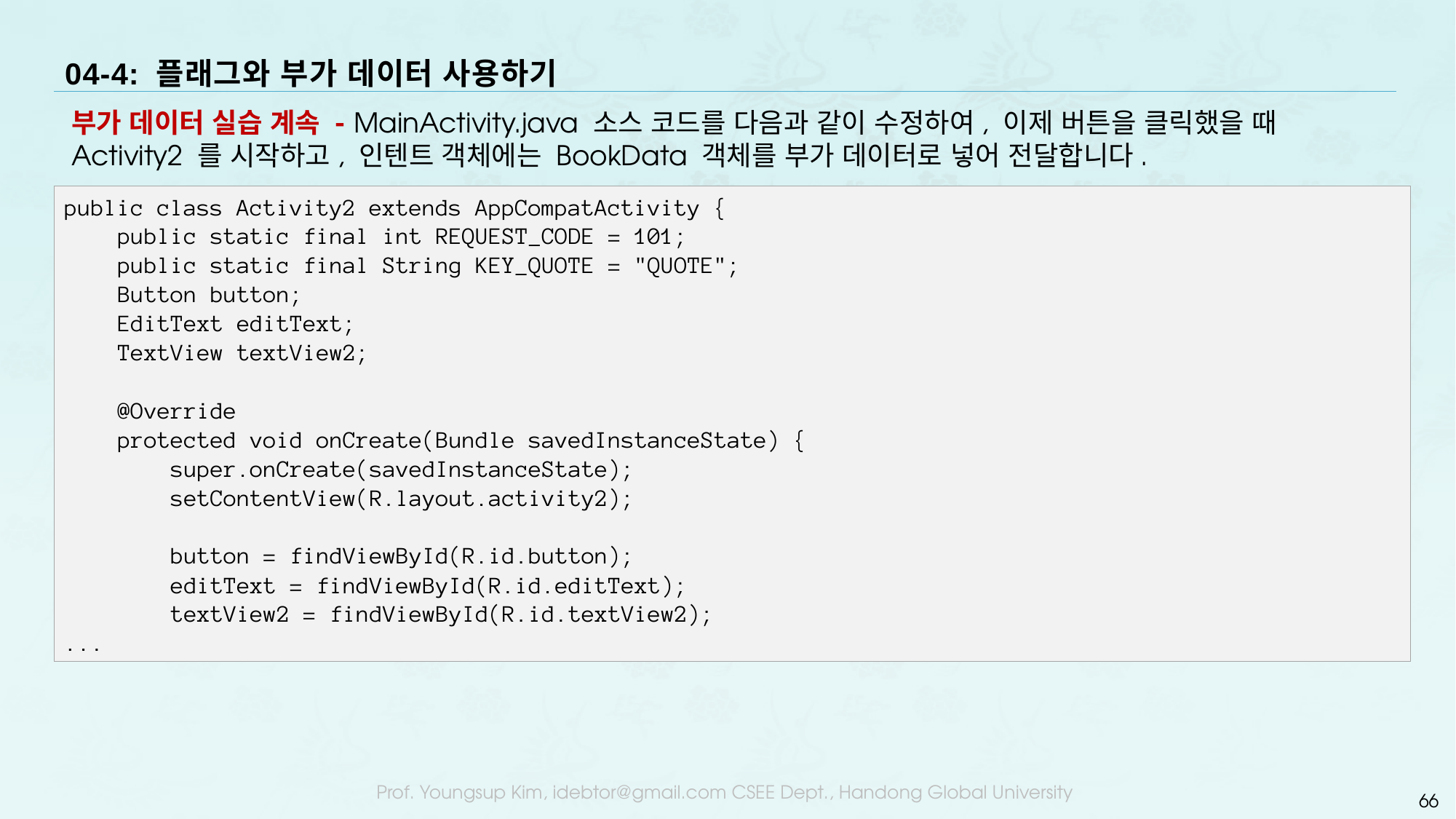

# 04-4: 플래그와 부가 데이터 사용하기
부가 데이터 실습 계속 - MainActivity.java 소스 코드를 다음과 같이 수정하여, 이제 버튼을 클릭했을 때 Activity2 를 시작하고, 인텐트 객체에는 BookData 객체를 부가 데이터로 넣어 전달합니다.
public class Activity2 extends AppCompatActivity {
    public static final int REQUEST_CODE = 101;
    public static final String KEY_QUOTE = "QUOTE";
    Button button;
    EditText editText;
    TextView textView2;

    @Override
    protected void onCreate(Bundle savedInstanceState) {
        super.onCreate(savedInstanceState);
        setContentView(R.layout.activity2);

        button = findViewById(R.id.button);
        editText = findViewById(R.id.editText);
        textView2 = findViewById(R.id.textView2);
...
66